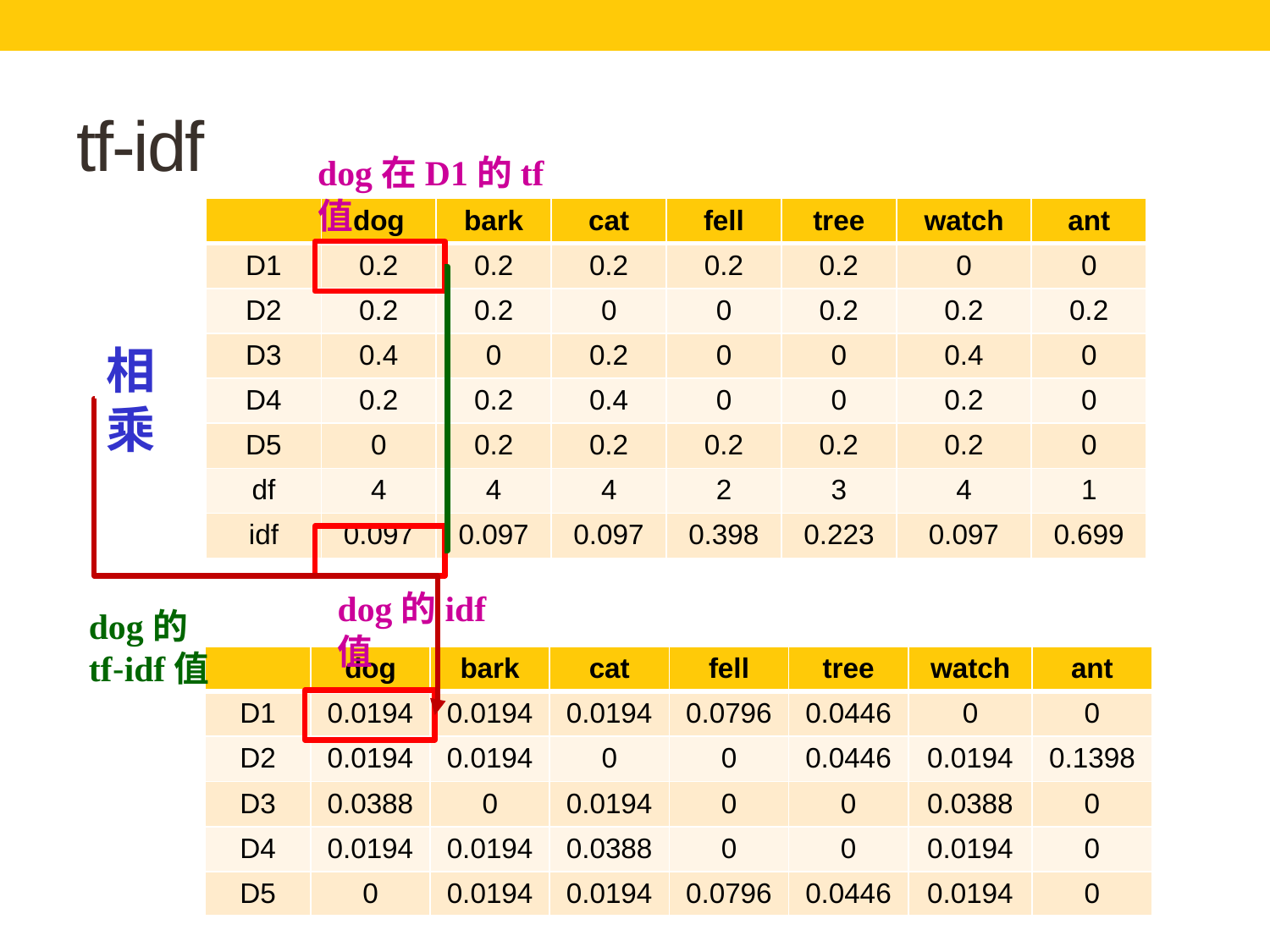

# tf-idf
dog在D1的tf值
|  | dog | bark | cat | fell | tree | watch | ant |
| --- | --- | --- | --- | --- | --- | --- | --- |
| D1 | 0.2 | 0.2 | 0.2 | 0.2 | 0.2 | 0 | 0 |
| D2 | 0.2 | 0.2 | 0 | 0 | 0.2 | 0.2 | 0.2 |
| D3 | 0.4 | 0 | 0.2 | 0 | 0 | 0.4 | 0 |
| D4 | 0.2 | 0.2 | 0.4 | 0 | 0 | 0.2 | 0 |
| D5 | 0 | 0.2 | 0.2 | 0.2 | 0.2 | 0.2 | 0 |
| df | 4 | 4 | 4 | 2 | 3 | 4 | 1 |
| idf | 0.097 | 0.097 | 0.097 | 0.398 | 0.223 | 0.097 | 0.699 |

相乘

dog的idf值
dog的
tf-idf值
|  | dog | bark | cat | fell | tree | watch | ant |
| --- | --- | --- | --- | --- | --- | --- | --- |
| D1 | 0.0194 | 0.0194 | 0.0194 | 0.0796 | 0.0446 | 0 | 0 |
| D2 | 0.0194 | 0.0194 | 0 | 0 | 0.0446 | 0.0194 | 0.1398 |
| D3 | 0.0388 | 0 | 0.0194 | 0 | 0 | 0.0388 | 0 |
| D4 | 0.0194 | 0.0194 | 0.0388 | 0 | 0 | 0.0194 | 0 |
| D5 | 0 | 0.0194 | 0.0194 | 0.0796 | 0.0446 | 0.0194 | 0 |